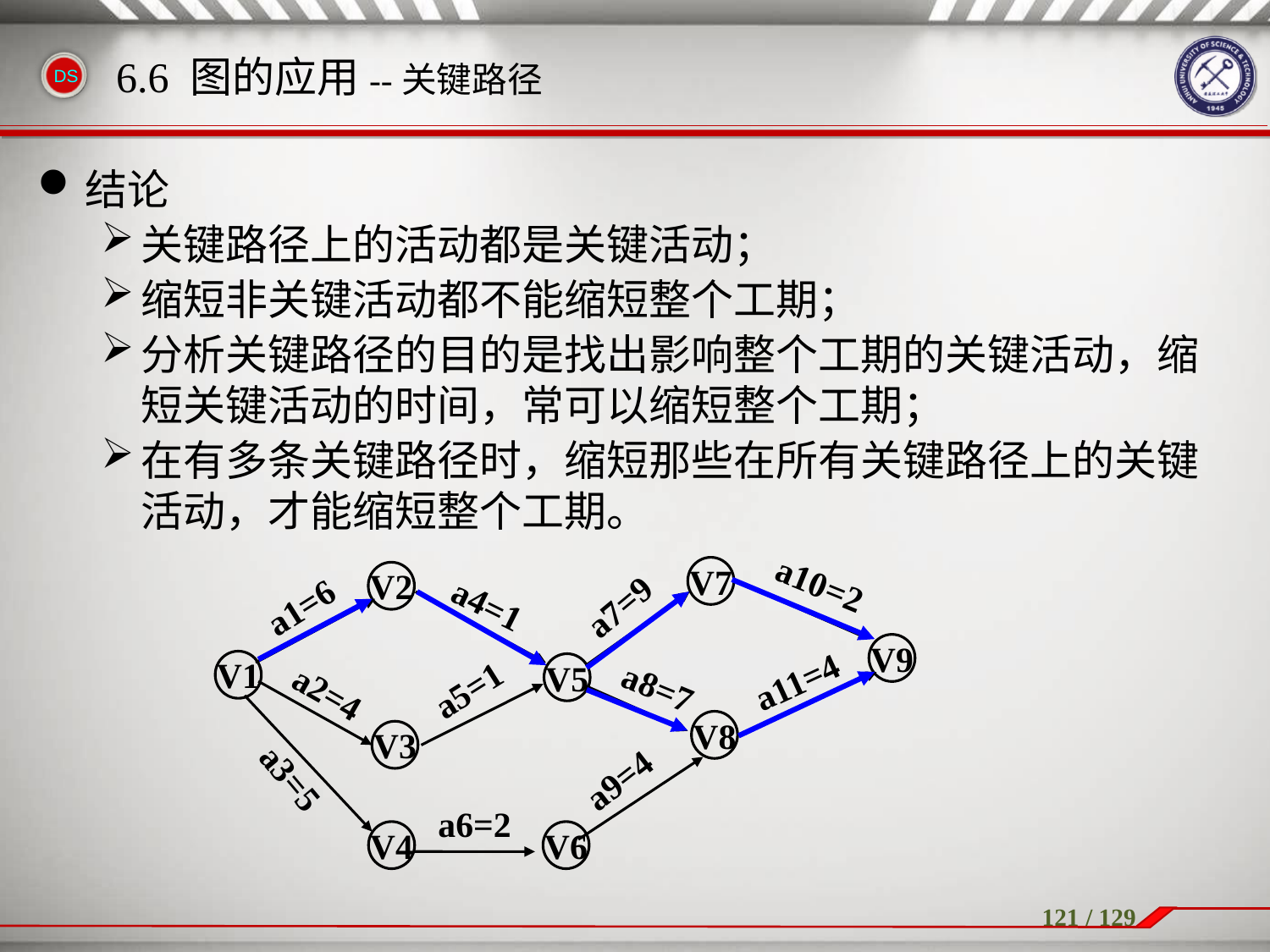

结论
关键路径上的活动都是关键活动；
缩短非关键活动都不能缩短整个工期；
分析关键路径的目的是找出影响整个工期的关键活动，缩短关键活动的时间，常可以缩短整个工期；
在有多条关键路径时，缩短那些在所有关键路径上的关键活动，才能缩短整个工期。

6.6 图的应用--关键路径
a10=2
V7
V2
a4=1
a7=9
a1=6

V9
V1
a11=4
V5
a8=7
a5=1
a2=4

V8
V3
a3=5
a9=4

a6=2
V4
V6